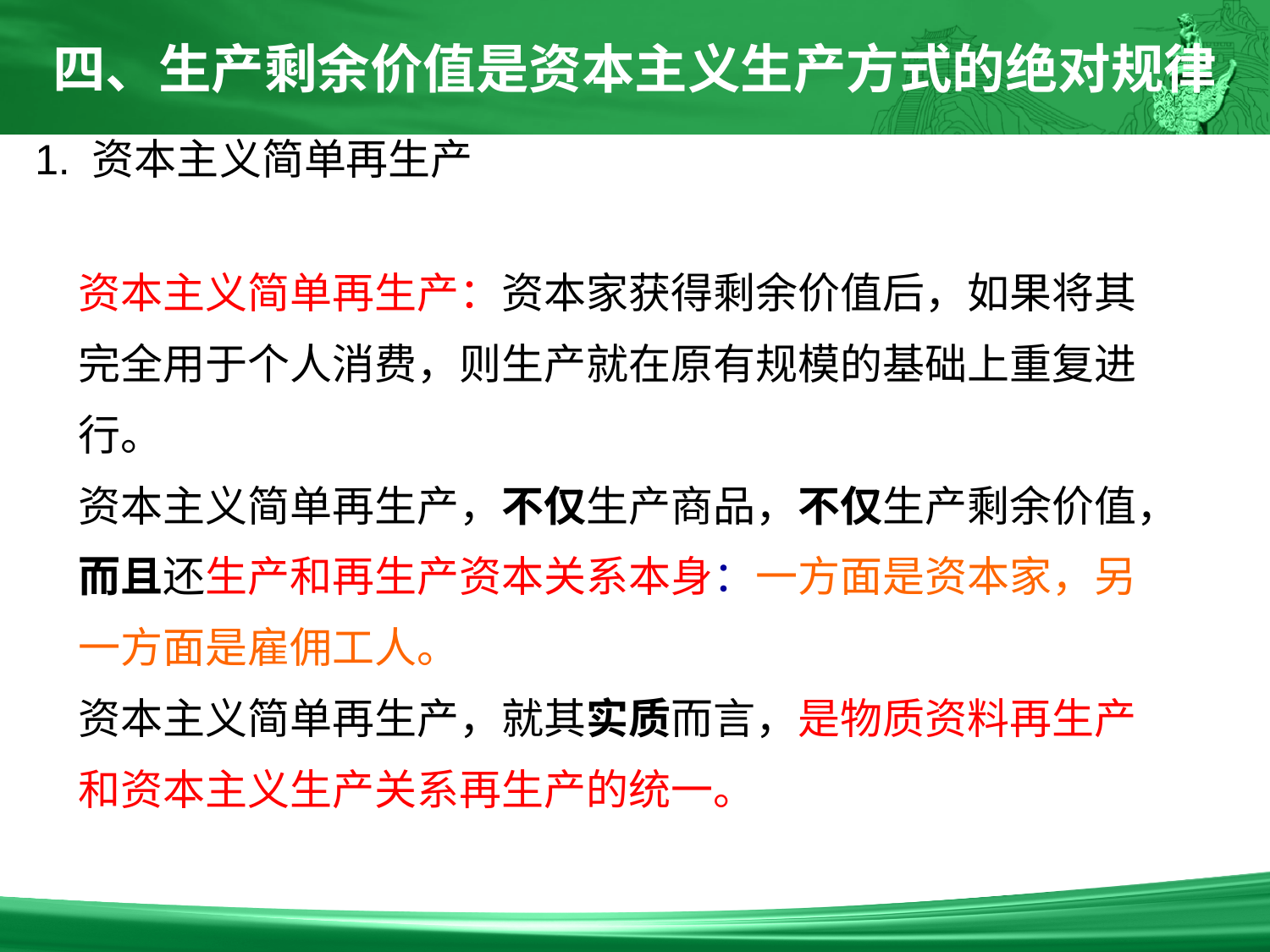

四、生产剩余价值是资本主义生产方式的绝对规律
1. 资本主义简单再生产
资本主义简单再生产：资本家获得剩余价值后，如果将其完全用于个人消费，则生产就在原有规模的基础上重复进行。
资本主义简单再生产，不仅生产商品，不仅生产剩余价值，而且还生产和再生产资本关系本身：一方面是资本家，另一方面是雇佣工人。
资本主义简单再生产，就其实质而言，是物质资料再生产和资本主义生产关系再生产的统一。